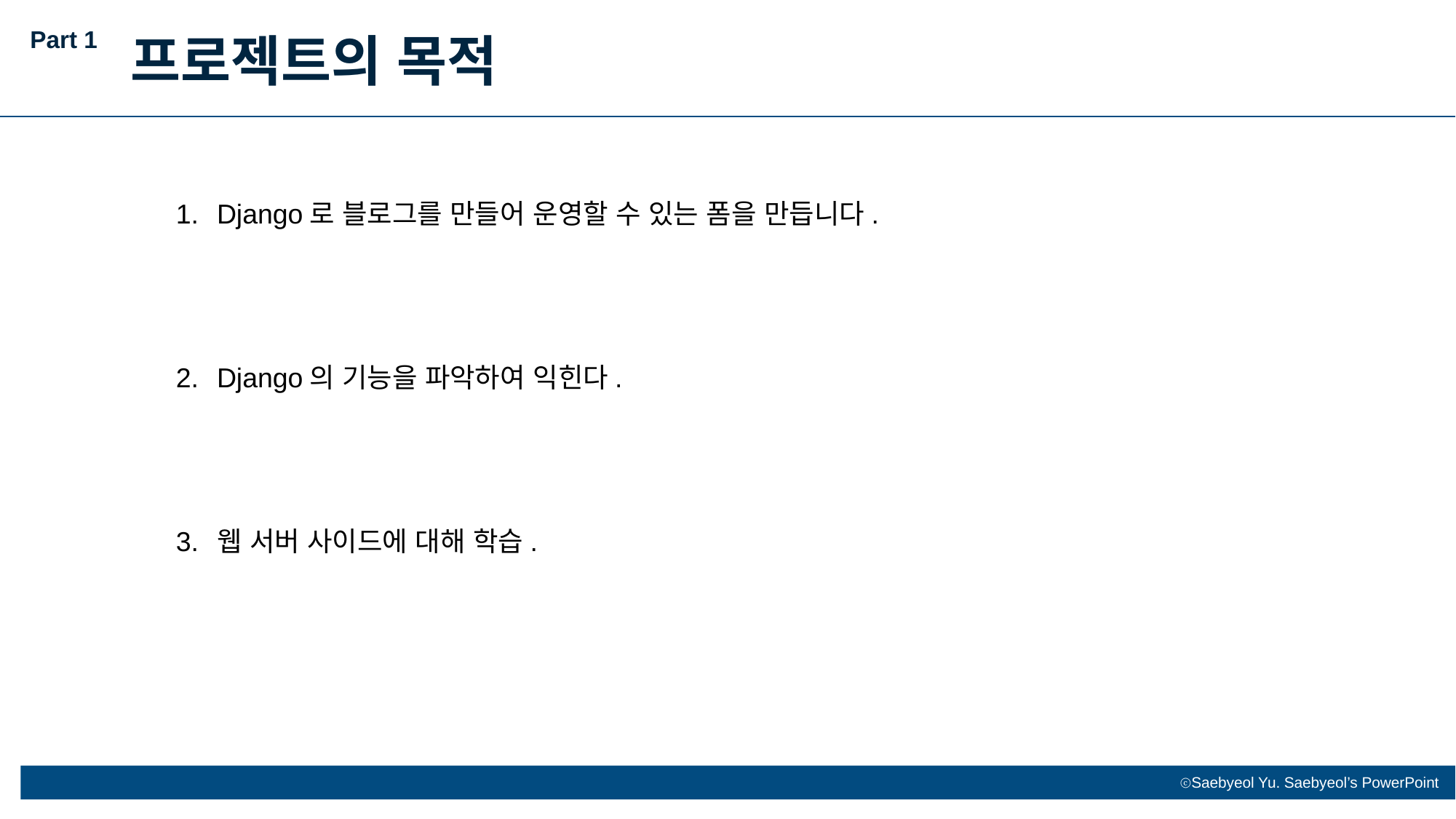

Part 1
프로젝트의 목적
Django로 블로그를 만들어 운영할 수 있는 폼을 만듭니다.

Django의 기능을 파악하여 익힌다.

웹 서버 사이드에 대해 학습.